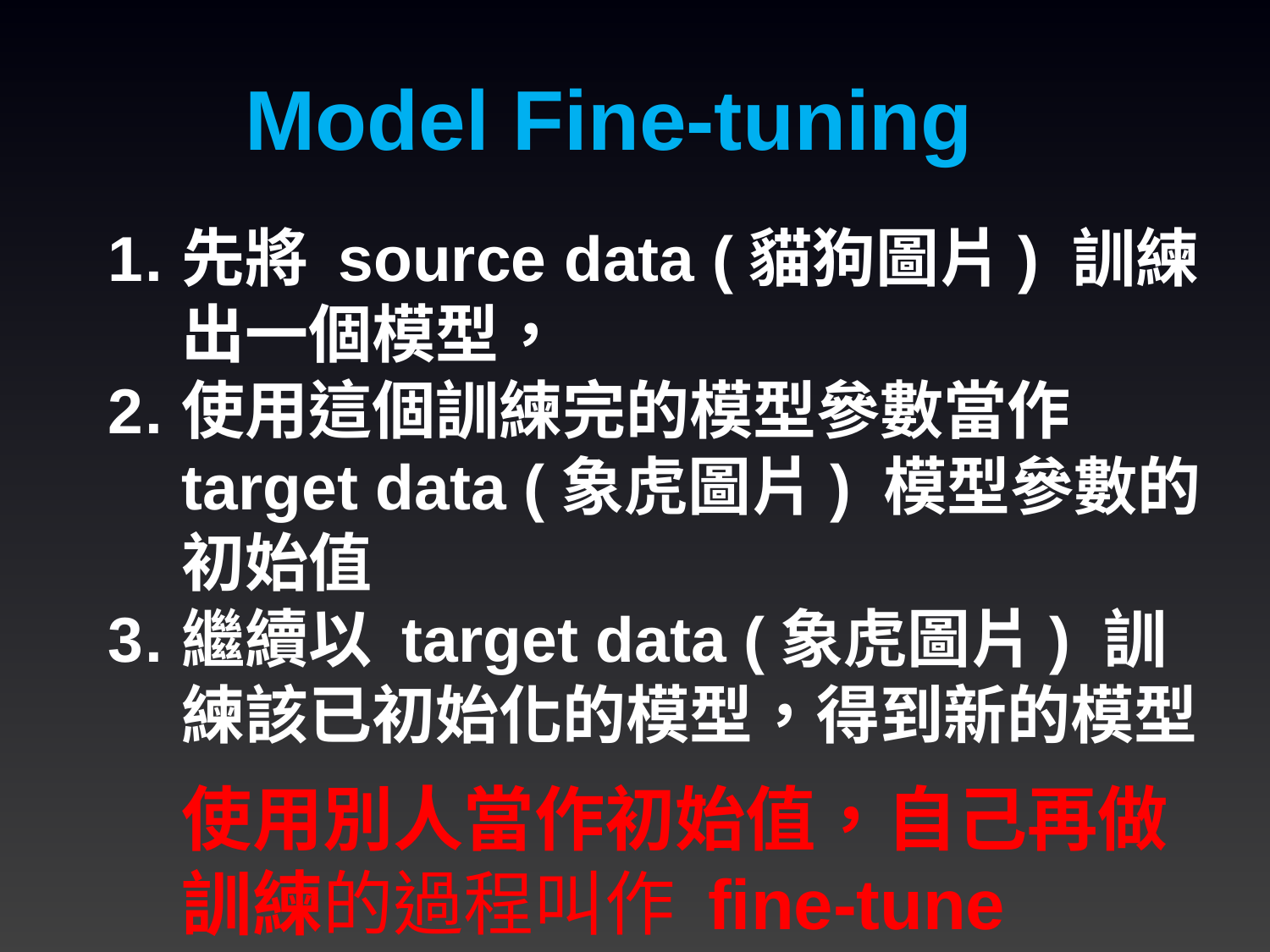

Model Fine-tuning
先將 source data (貓狗圖片) 訓練出一個模型，
使用這個訓練完的模型參數當作 target data (象虎圖片) 模型參數的初始值
繼續以 target data (象虎圖片) 訓練該已初始化的模型，得到新的模型
使用別人當作初始值，自己再做訓練的過程叫作 fine-tune